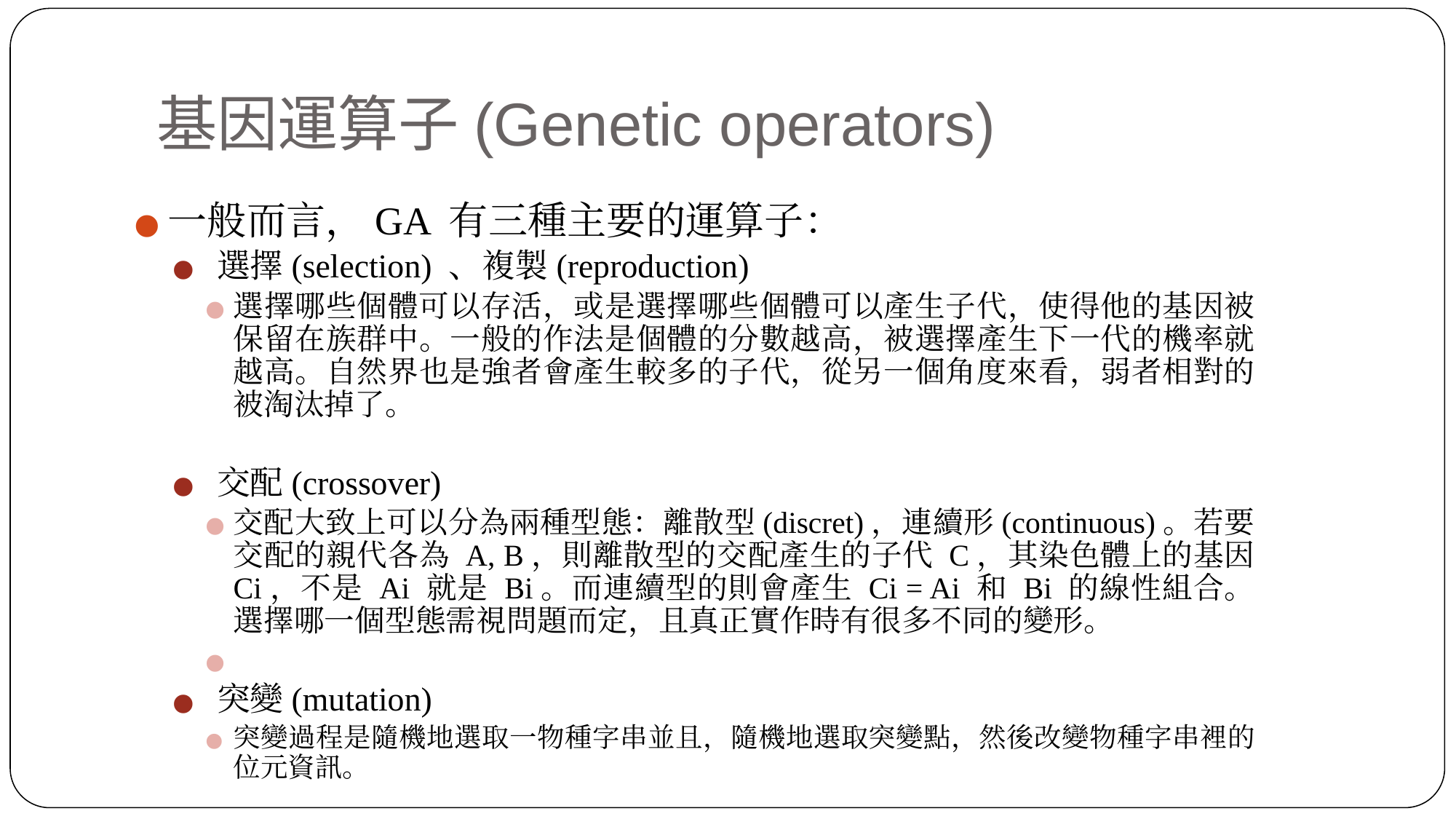

# 基因運算子(Genetic operators)
一般而言，GA 有三種主要的運算子：
 選擇(selection) 、複製(reproduction)
選擇哪些個體可以存活，或是選擇哪些個體可以產生子代，使得他的基因被保留在族群中。一般的作法是個體的分數越高，被選擇產生下一代的機率就越高。自然界也是強者會產生較多的子代，從另一個角度來看，弱者相對的被淘汰掉了。

 交配(crossover)
交配大致上可以分為兩種型態：離散型(discret)，連續形(continuous)。若要交配的親代各為 A, B，則離散型的交配產生的子代 C，其染色體上的基因 Ci，不是 Ai 就是 Bi。而連續型的則會產生 Ci = Ai 和 Bi 的線性組合。選擇哪一個型態需視問題而定，且真正實作時有很多不同的變形。

 突變(mutation)
突變過程是隨機地選取一物種字串並且，隨機地選取突變點，然後改變物種字串裡的位元資訊。